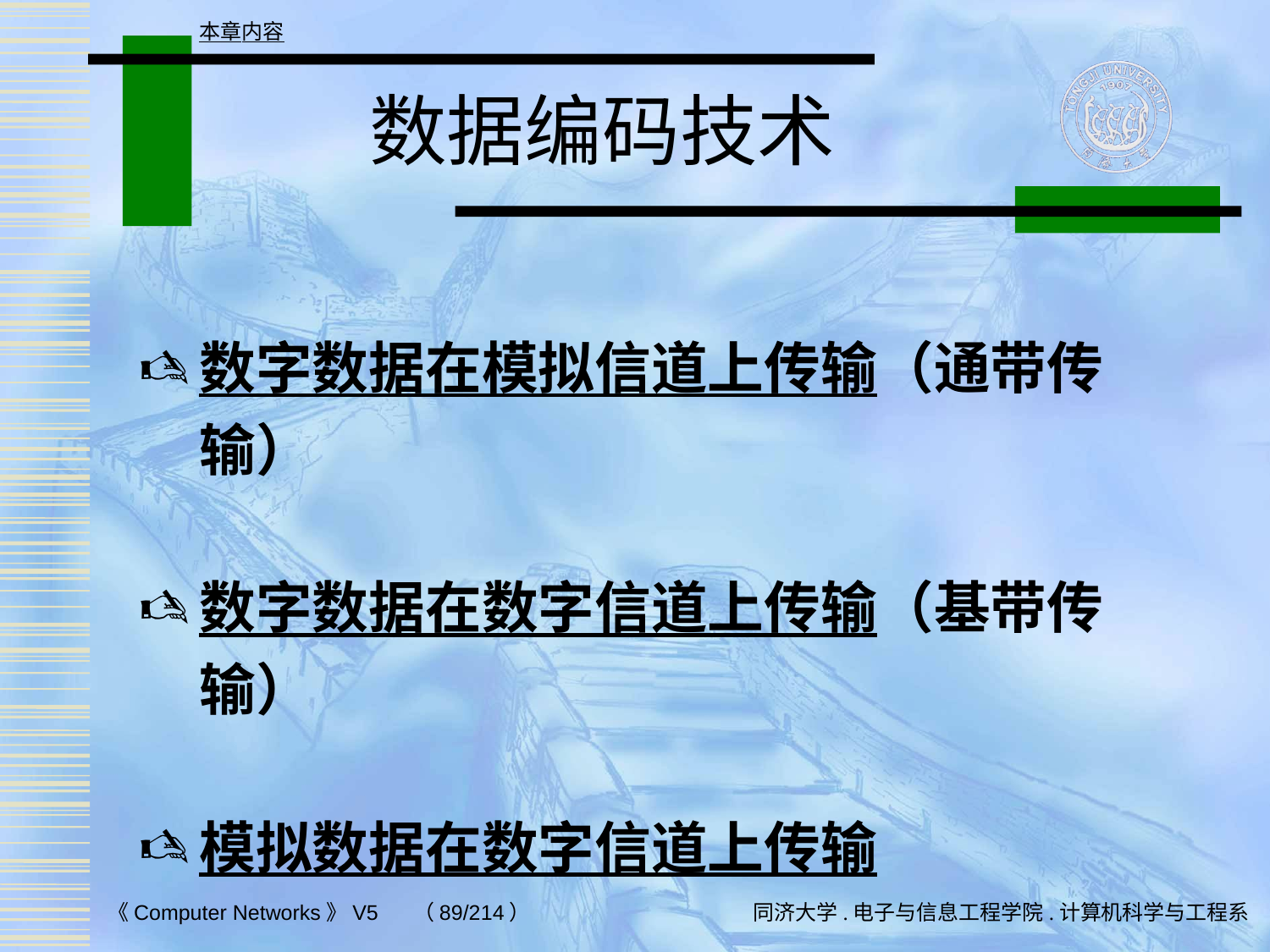

本章内容
# 数据编码技术
数字数据在模拟信道上传输（通带传输）

数字数据在数字信道上传输（基带传输）

模拟数据在数字信道上传输